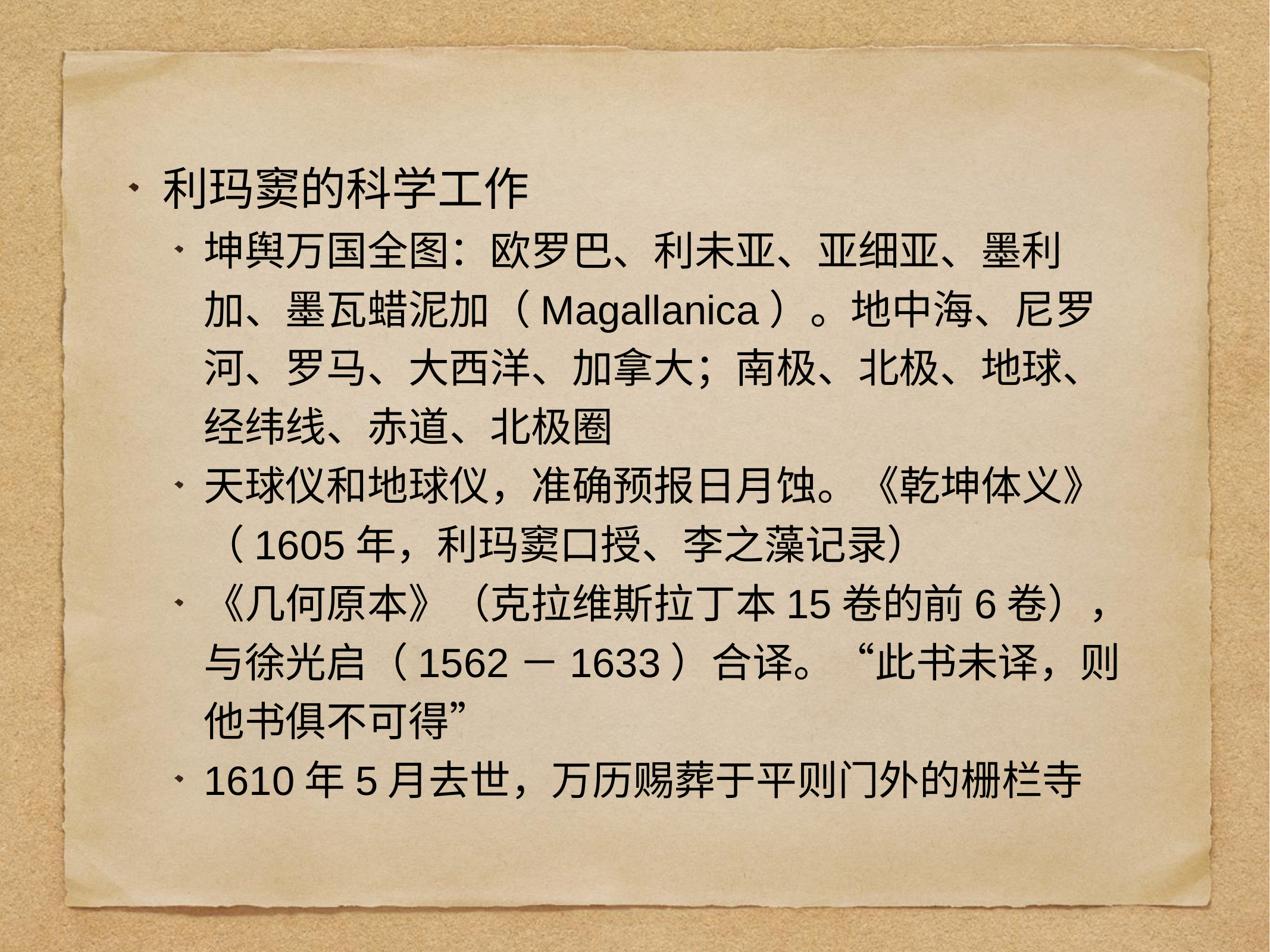

利玛窦的科学工作
坤舆万国全图：欧罗巴、利未亚、亚细亚、墨利加、墨瓦蜡泥加（Magallanica）。地中海、尼罗河、罗马、大西洋、加拿大；南极、北极、地球、经纬线、赤道、北极圈
天球仪和地球仪，准确预报日月蚀。《乾坤体义》（1605年，利玛窦口授、李之藻记录）
《几何原本》（克拉维斯拉丁本15卷的前6卷），与徐光启（1562－1633）合译。“此书未译，则他书俱不可得”
1610年5月去世，万历赐葬于平则门外的栅栏寺